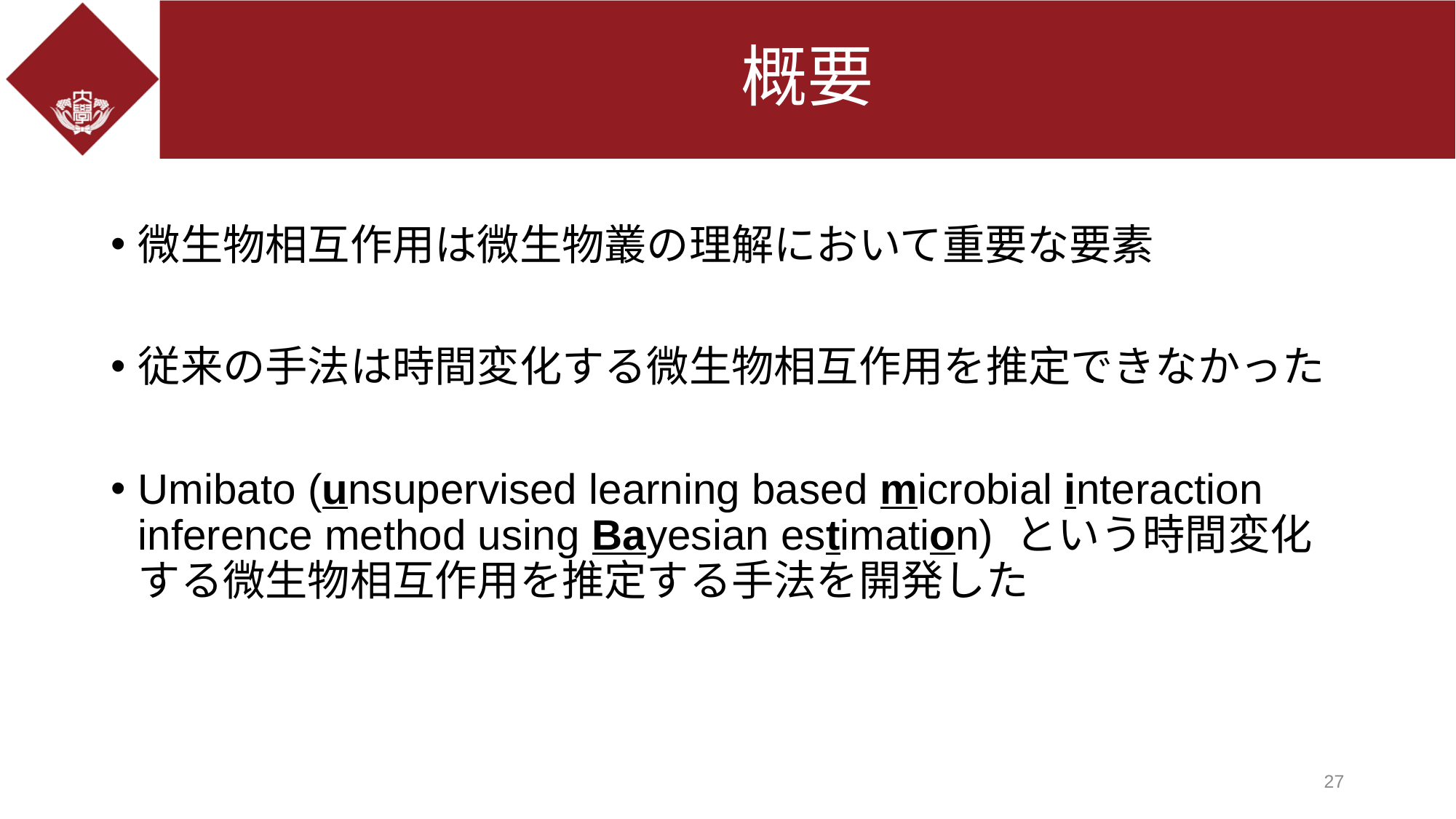

# 概要
微生物相互作用は微生物叢の理解において重要な要素

従来の手法は時間変化する微生物相互作用を推定できなかった

Umibato (unsupervised learning based microbial interaction inference method using Bayesian estimation) という時間変化する微生物相互作用を推定する手法を開発した
27